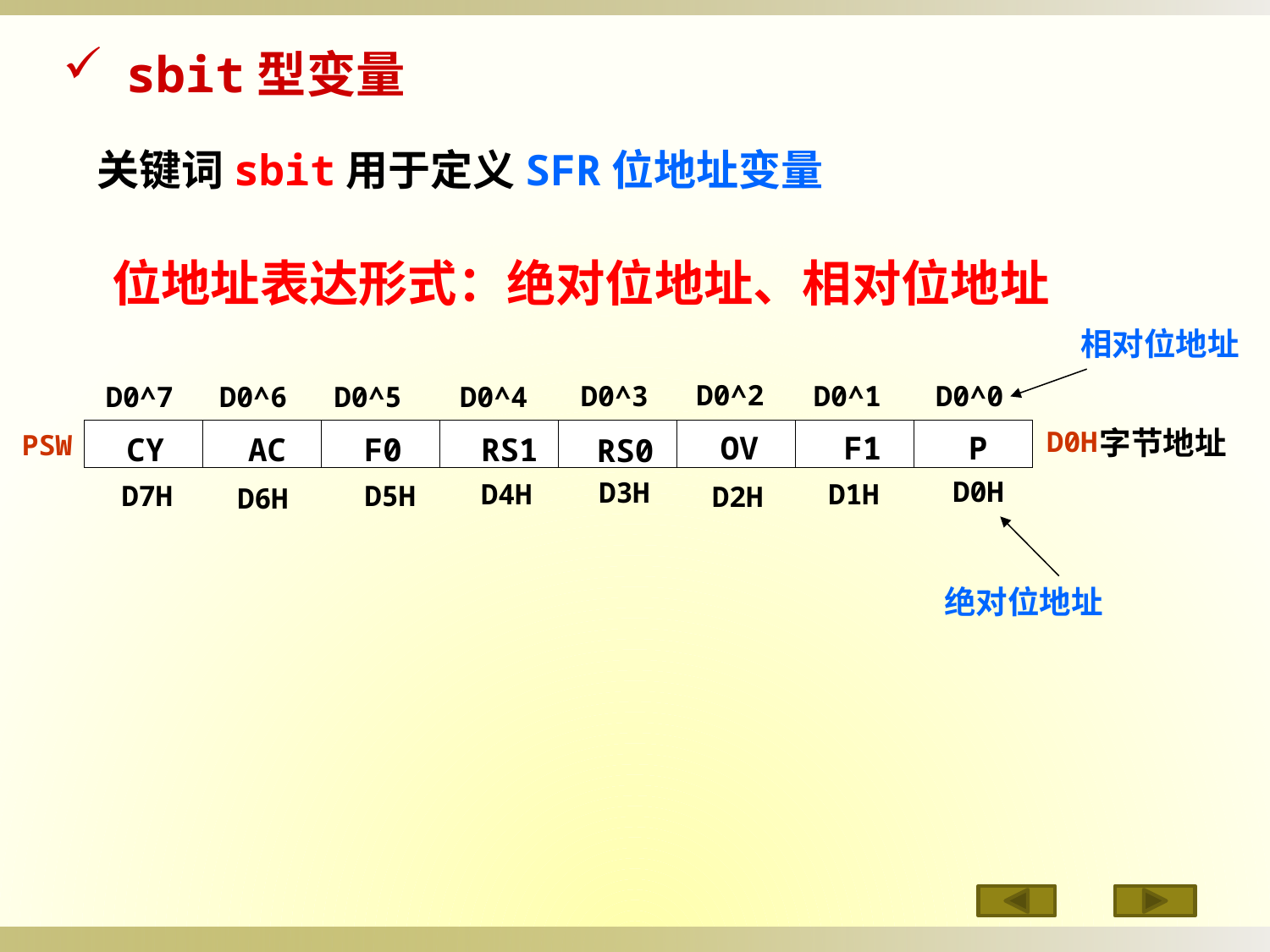

sbit型变量

关键词sbit用于定义SFR位地址变量
位地址表达形式：绝对位地址、相对位地址
相对位地址

D0^2
D0^3
D0^1
D0^0
D0^7
D0^6
D0^5
D0^4

D0H
PSW
F1
P
OV
CY
AC
F0
RS1
RS0
CY
CY
CY
AC
AC
AC
F0
F0
F0
RS1
RS1
RS1
RS0
RS0
RS0
OV
OV
OV
F1
F1
F1
P
P
P
D0H
D3H

D4H
D1H
D7H
D5H
D2H
D6H
字节地址

绝对位地址